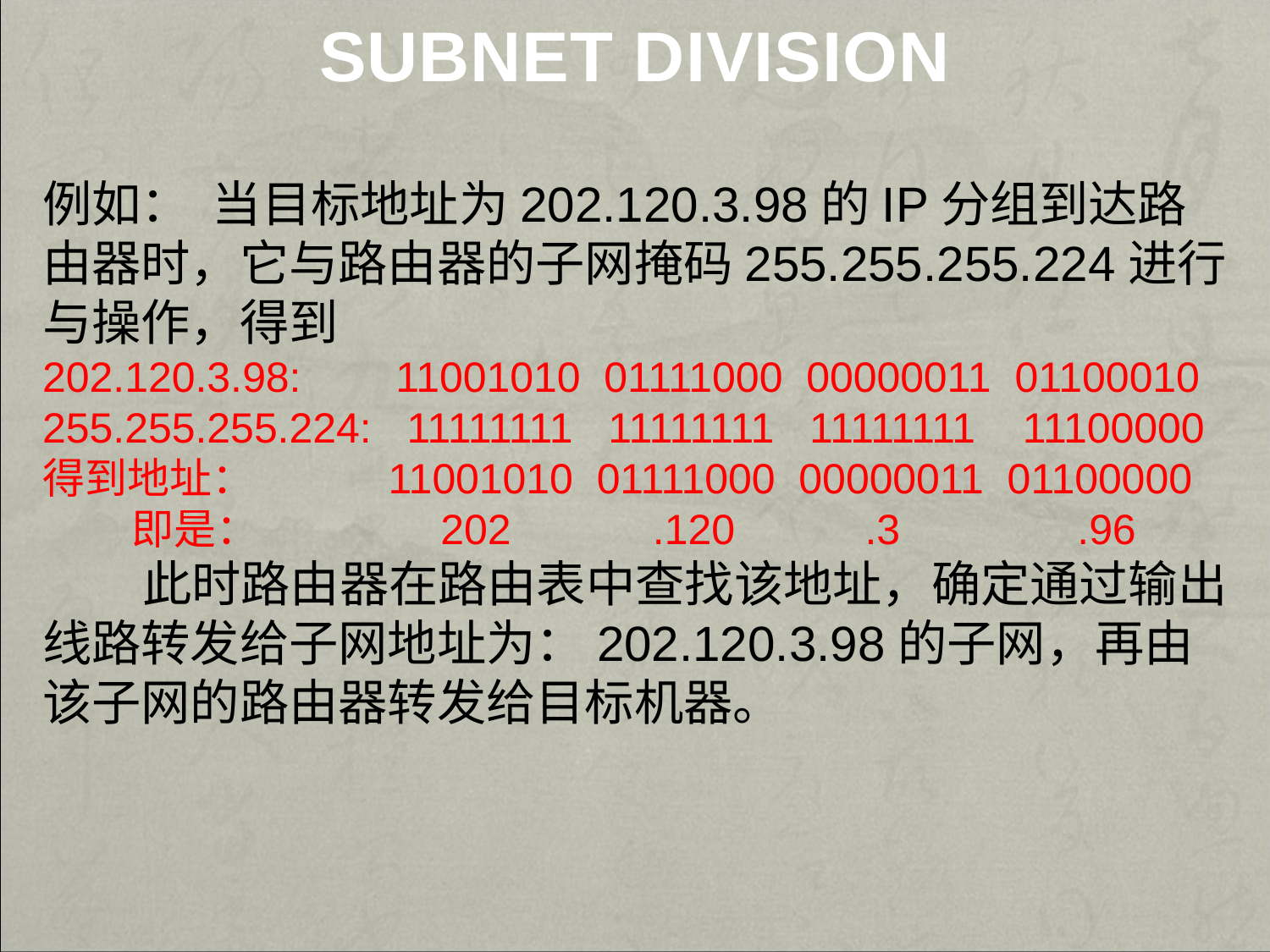

# Subnet division
例如：  当目标地址为202.120.3.98的IP分组到达路由器时，它与路由器的子网掩码255.255.255.224进行与操作，得到
202.120.3.98:        11001010  01111000  00000011  01100010
255.255.255.224:   11111111   11111111   11111111    11100000
得到地址：             11001010  01111000  00000011  01100000
即是：                  202            .120           .3               .96
        此时路由器在路由表中查找该地址，确定通过输出线路转发给子网地址为：202.120.3.98的子网，再由该子网的路由器转发给目标机器。
107